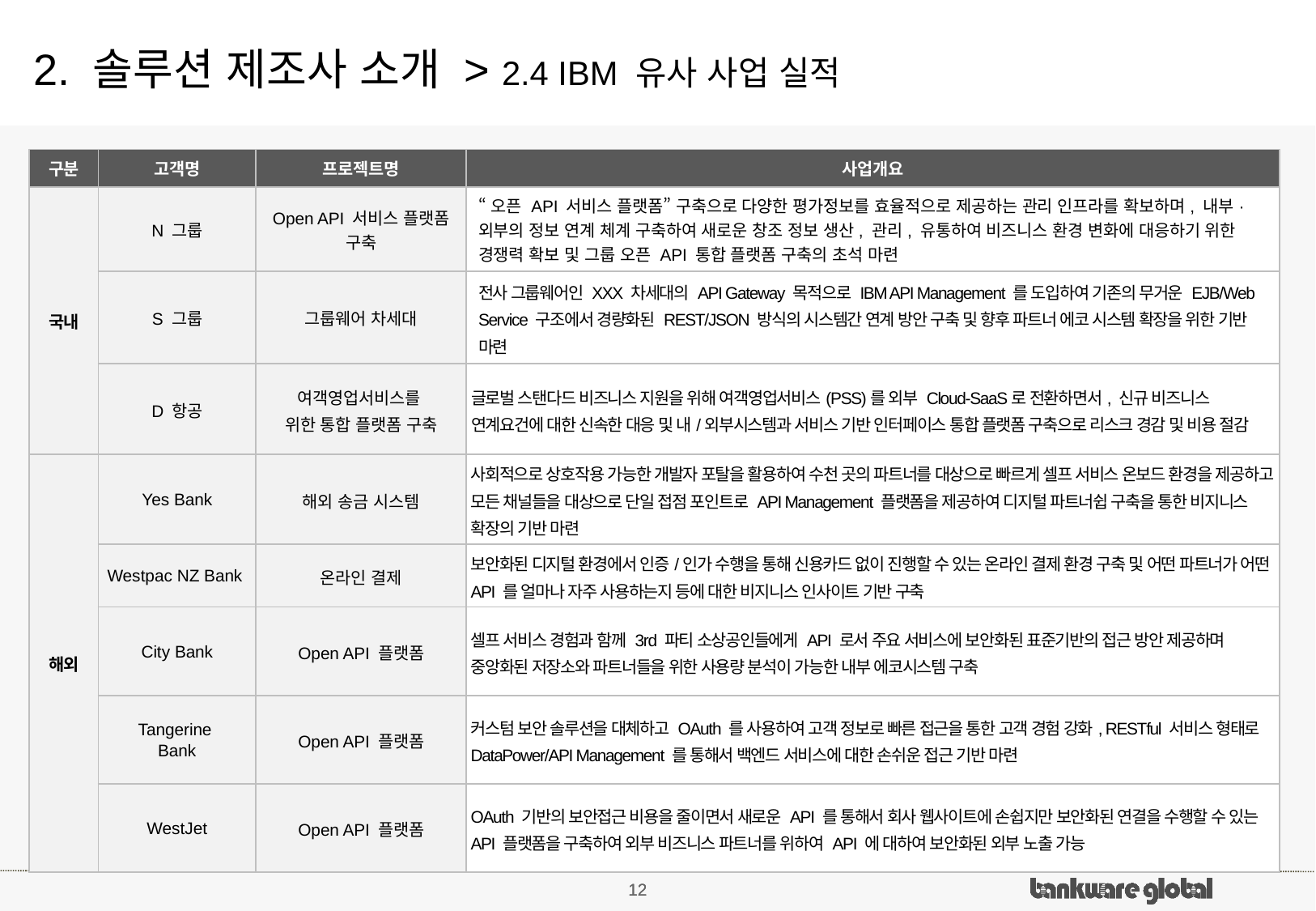

# 2. 솔루션 제조사 소개 > 2.4 IBM 유사 사업 실적
| 구분 | 고객명 | 프로젝트명 | 사업개요 |
| --- | --- | --- | --- |
| 국내 | N 그룹 | Open API 서비스 플랫폼 구축 | “오픈 API 서비스 플랫폼” 구축으로 다양한 평가정보를 효율적으로 제공하는 관리 인프라를 확보하며, 내부·외부의 정보 연계 체계 구축하여 새로운 창조 정보 생산, 관리, 유통하여 비즈니스 환경 변화에 대응하기 위한 경쟁력 확보 및 그룹 오픈 API 통합 플랫폼 구축의 초석 마련 |
|  | S 그룹 | 그룹웨어 차세대 | 전사 그룹웨어인 XXX 차세대의 API Gateway 목적으로 IBM API Management 를 도입하여 기존의 무거운 EJB/Web Service 구조에서 경량화된 REST/JSON 방식의 시스템간 연계 방안 구축 및 향후 파트너 에코 시스템 확장을 위한 기반 마련 |
|  | D 항공 | 여객영업서비스를 위한 통합 플랫폼 구축 | 글로벌 스탠다드 비즈니스 지원을 위해 여객영업서비스(PSS)를 외부 Cloud-SaaS로 전환하면서, 신규 비즈니스 연계요건에 대한 신속한 대응 및 내/외부시스템과 서비스 기반 인터페이스 통합 플랫폼 구축으로 리스크 경감 및 비용 절감 |
| 해외 | Yes Bank | 해외 송금 시스템 | 사회적으로 상호작용 가능한 개발자 포탈을 활용하여 수천 곳의 파트너를 대상으로 빠르게 셀프 서비스 온보드 환경을 제공하고 모든 채널들을 대상으로 단일 접점 포인트로 API Management 플랫폼을 제공하여 디지털 파트너쉽 구축을 통한 비지니스 확장의 기반 마련 |
|  | Westpac NZ Bank | 온라인 결제 | 보안화된 디지털 환경에서 인증/인가 수행을 통해 신용카드 없이 진행할 수 있는 온라인 결제 환경 구축 및 어떤 파트너가 어떤 API 를 얼마나 자주 사용하는지 등에 대한 비지니스 인사이트 기반 구축 |
|  | City Bank | Open API 플랫폼 | 셀프 서비스 경험과 함께 3rd 파티 소상공인들에게 API 로서 주요 서비스에 보안화된 표준기반의 접근 방안 제공하며 중앙화된 저장소와 파트너들을 위한 사용량 분석이 가능한 내부 에코시스템 구축 |
|  | Tangerine Bank | Open API 플랫폼 | 커스텀 보안 솔루션을 대체하고 OAuth 를 사용하여 고객 정보로 빠른 접근을 통한 고객 경험 강화, RESTful 서비스 형태로 DataPower/API Management 를 통해서 백엔드 서비스에 대한 손쉬운 접근 기반 마련 |
|  | WestJet | Open API 플랫폼 | OAuth 기반의 보안접근 비용을 줄이면서 새로운 API 를 통해서 회사 웹사이트에 손쉽지만 보안화된 연결을 수행할 수 있는 API 플랫폼을 구축하여 외부 비즈니스 파트너를 위하여 API 에 대하여 보안화된 외부 노출 가능 |